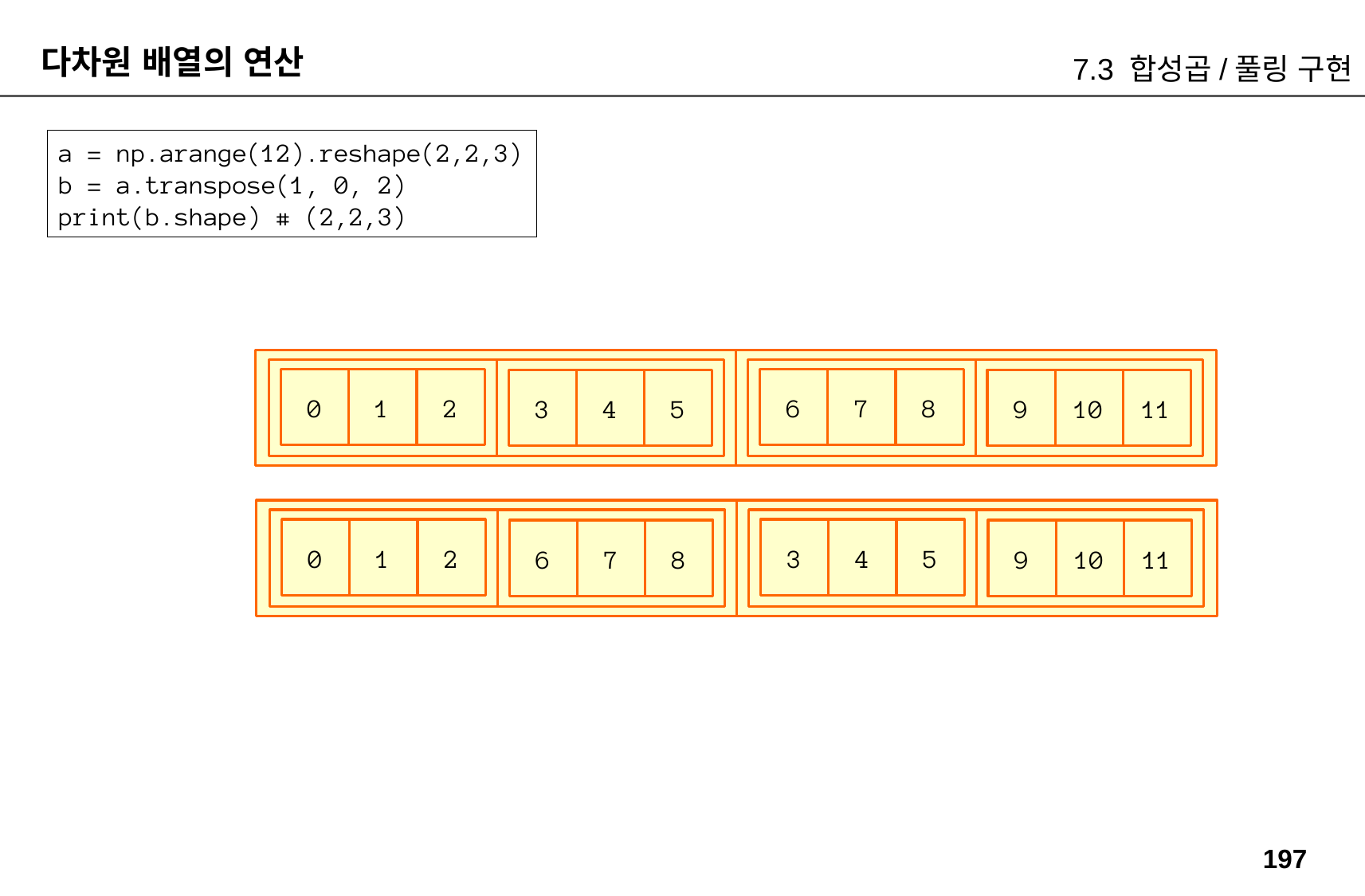

다차원 배열의 연산
7.3 합성곱/풀링 구현
a = np.arange(12).reshape(2,2,3)
b = a.transpose(1, 0, 2)
print(b.shape) # (2,2,3)

6
7
8
0
1
2
9
10
11
3
4
5

3
4
5
0
1
2
9
10
11
6
7
8